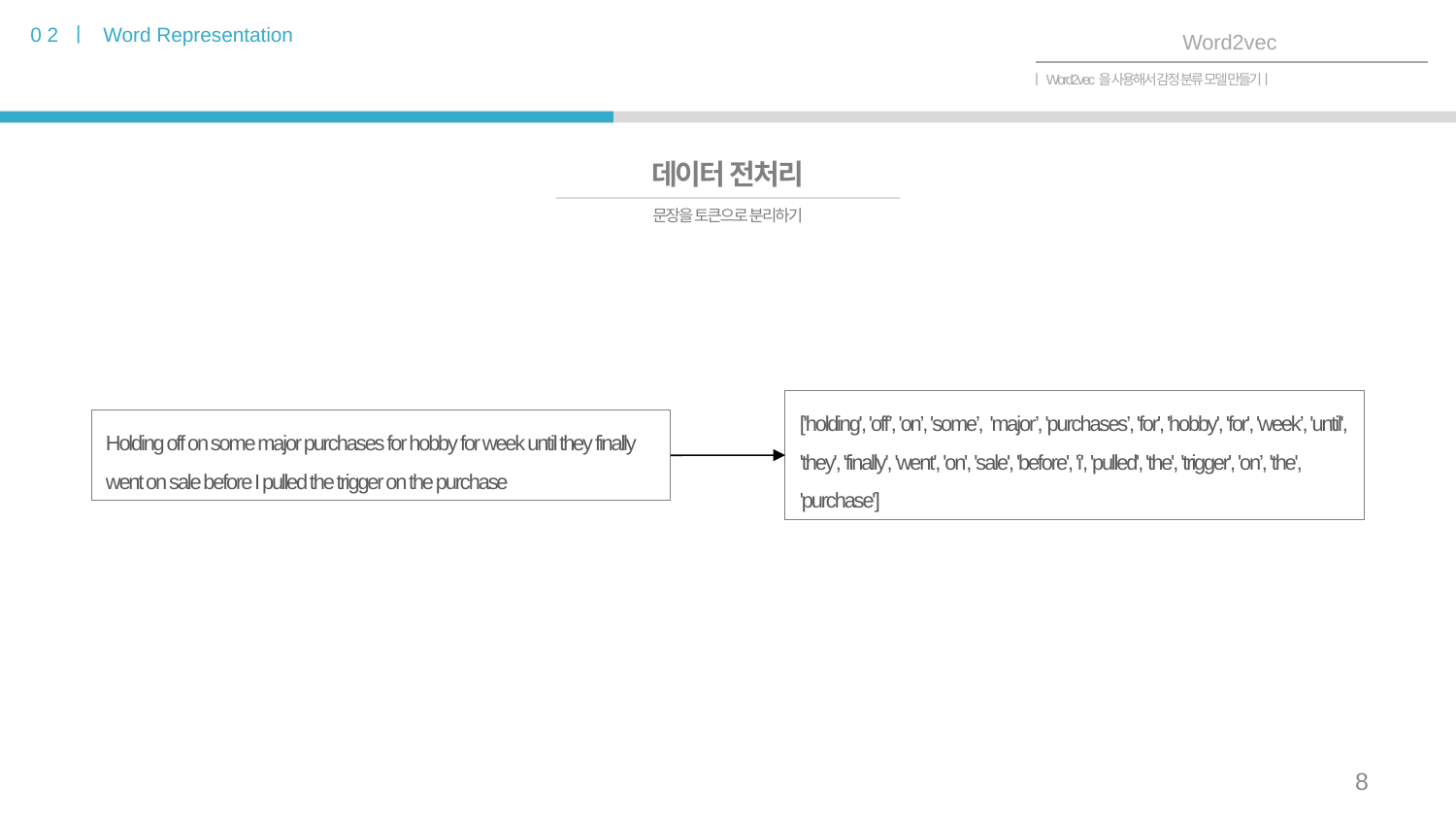

0 2 ㅣ  Word Representation
Word2vec
ㅣWord2vec을 사용해서 감정 분류 모델 만들기ㅣ

데이터 전처리
문장을 토큰으로 분리하기
['holding', 'off’, 'on’, 'some’,  'major’, 'purchases’, 'for', 'hobby', 'for', 'week’, 'until', 'they', 'finally', 'went', 'on', 'sale', 'before', 'i', 'pulled', 'the', 'trigger', 'on’, 'the', 'purchase']
Holding off on some major purchases for hobby for week until they finally went on sale before I pulled the trigger on the purchase
8